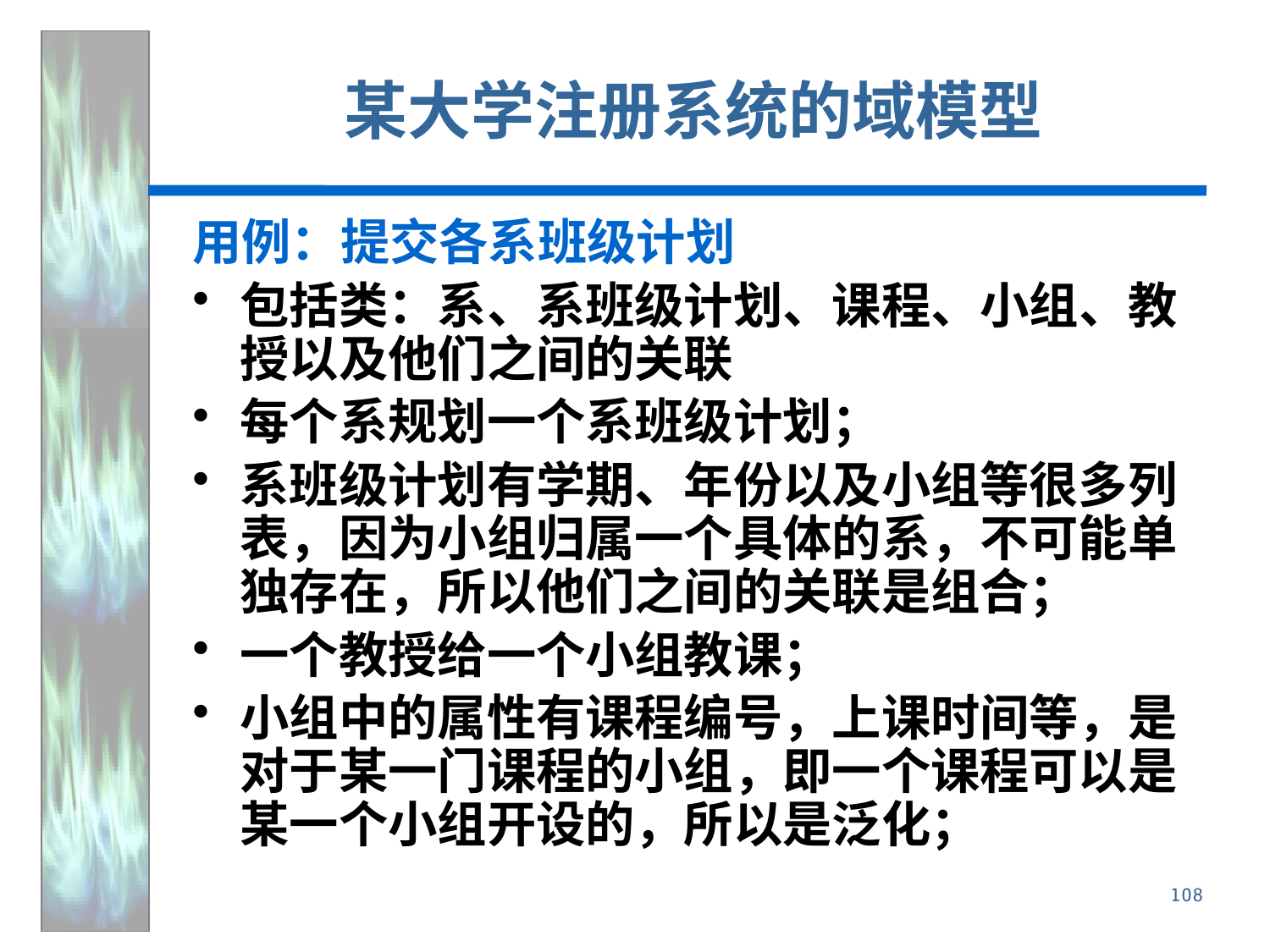

# 某大学注册系统的域模型
用例：提交各系班级计划
包括类：系、系班级计划、课程、小组、教授以及他们之间的关联
每个系规划一个系班级计划；
系班级计划有学期、年份以及小组等很多列表，因为小组归属一个具体的系，不可能单独存在，所以他们之间的关联是组合；
一个教授给一个小组教课；
小组中的属性有课程编号，上课时间等，是对于某一门课程的小组，即一个课程可以是某一个小组开设的，所以是泛化；

108